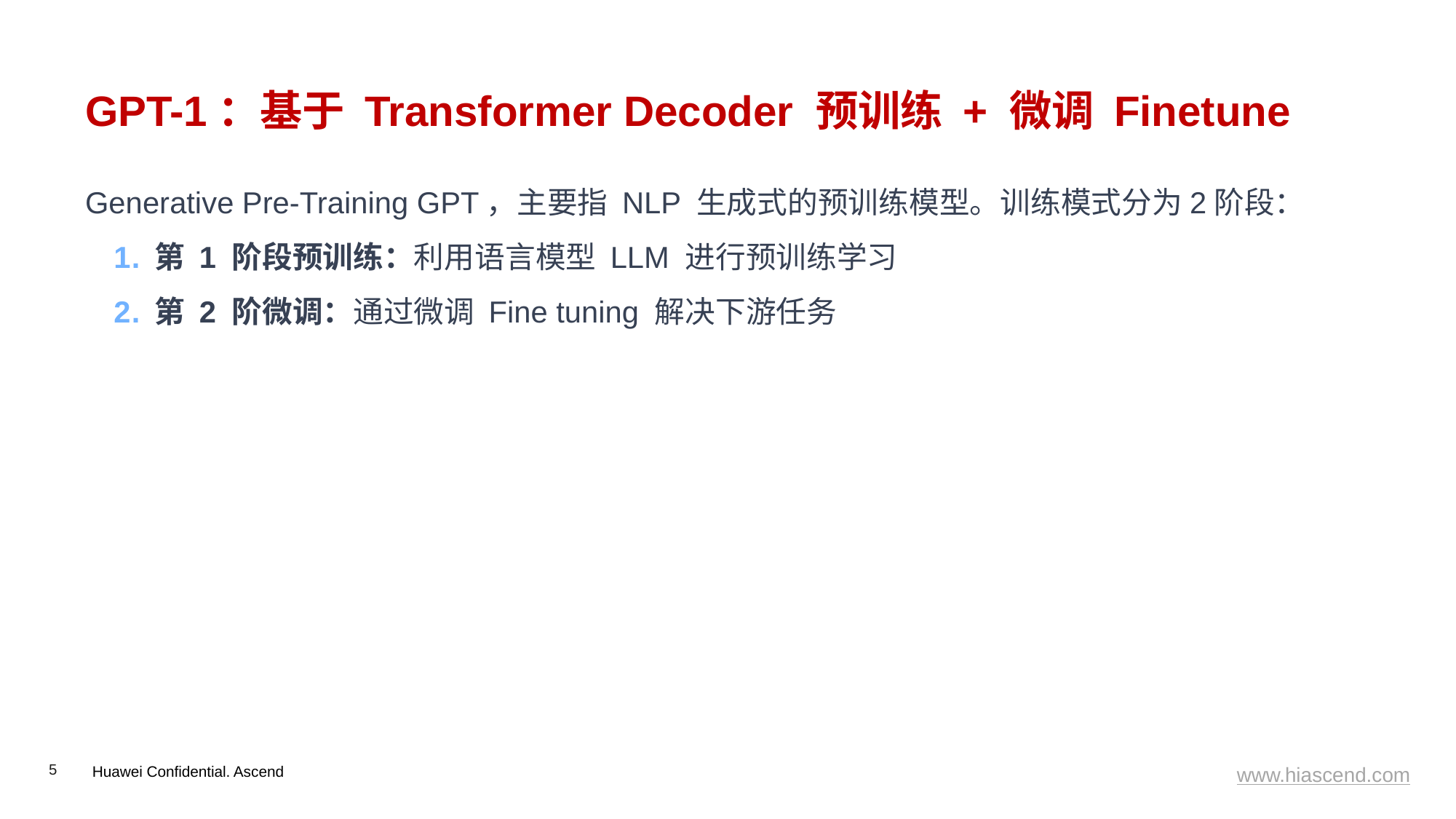

# GPT-1：基于 Transformer Decoder 预训练 + 微调 Finetune
Generative Pre-Training GPT，主要指 NLP 生成式的预训练模型。训练模式分为2阶段：
第 1 阶段预训练：利用语言模型 LLM 进行预训练学习
第 2 阶微调：通过微调 Fine tuning 解决下游任务